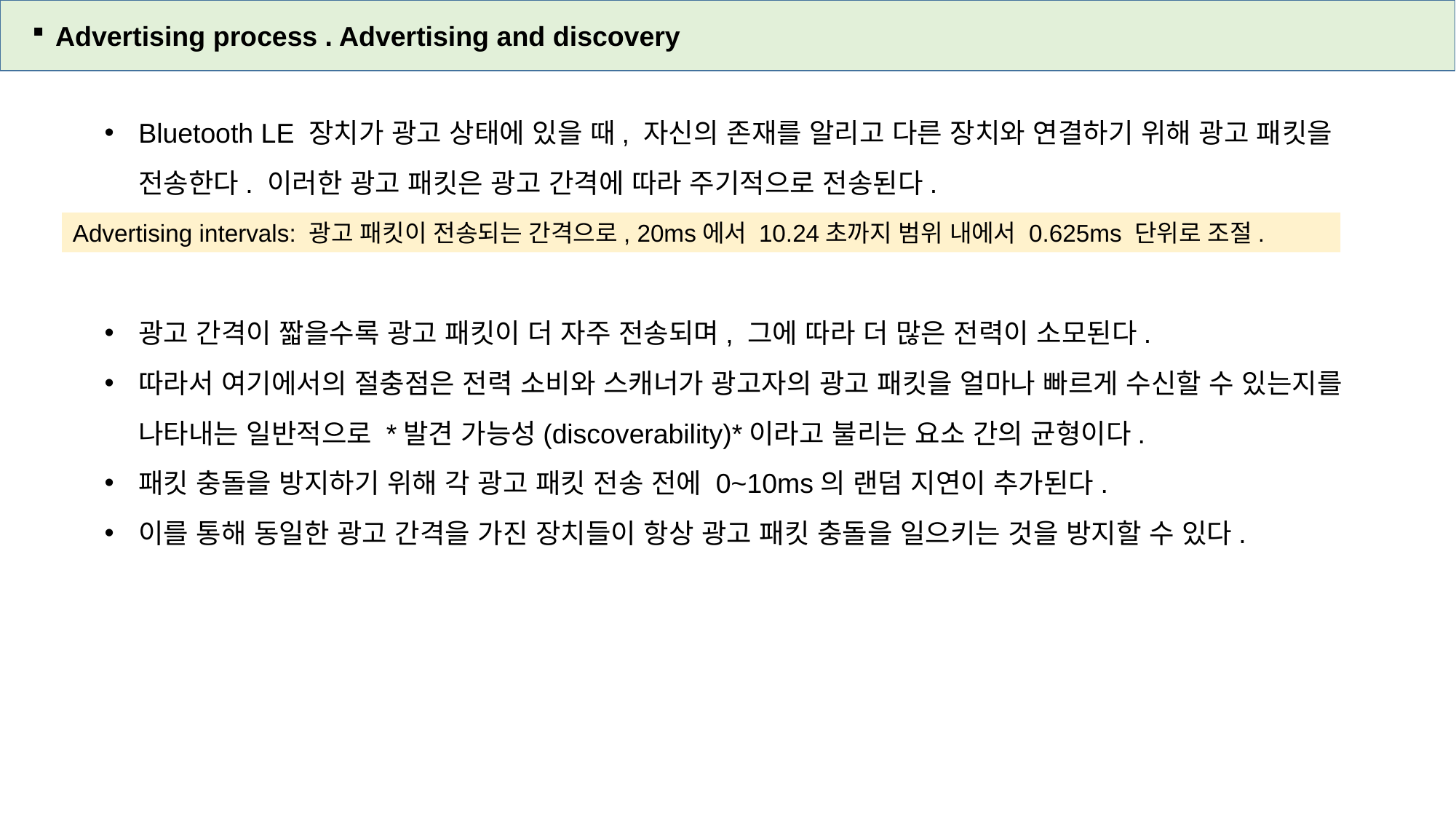

Advertising process . Advertising and discovery
Bluetooth LE 장치가 광고 상태에 있을 때, 자신의 존재를 알리고 다른 장치와 연결하기 위해 광고 패킷을
전송한다. 이러한 광고 패킷은 광고 간격에 따라 주기적으로 전송된다.

광고 간격이 짧을수록 광고 패킷이 더 자주 전송되며, 그에 따라 더 많은 전력이 소모된다.
따라서 여기에서의 절충점은 전력 소비와 스캐너가 광고자의 광고 패킷을 얼마나 빠르게 수신할 수 있는지를
나타내는 일반적으로 *발견 가능성(discoverability)*이라고 불리는 요소 간의 균형이다.
패킷 충돌을 방지하기 위해 각 광고 패킷 전송 전에 0~10ms의 랜덤 지연이 추가된다.
이를 통해 동일한 광고 간격을 가진 장치들이 항상 광고 패킷 충돌을 일으키는 것을 방지할 수 있다.
Advertising intervals: 광고 패킷이 전송되는 간격으로, 20ms에서 10.24초까지 범위 내에서 0.625ms 단위로 조절.